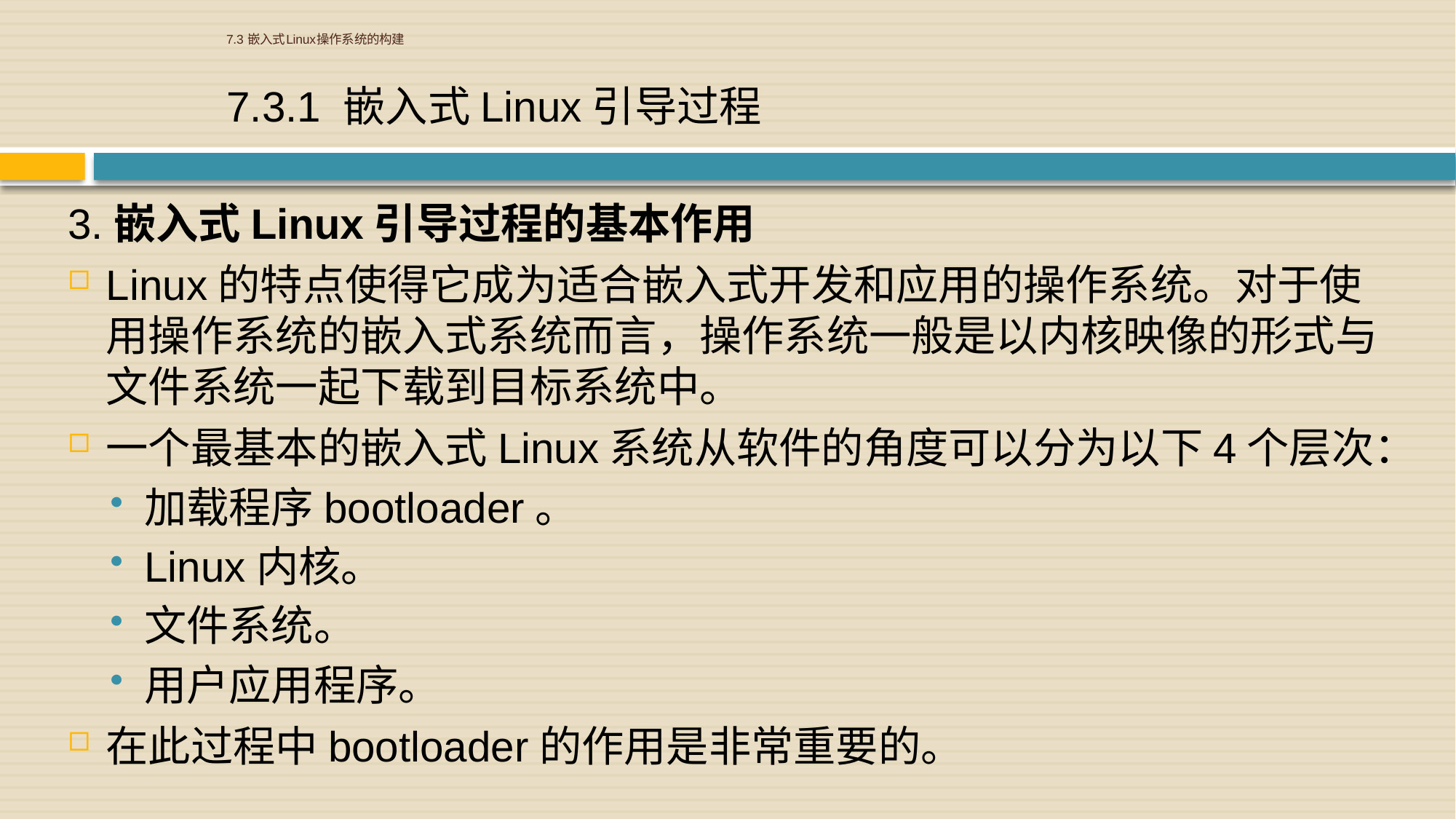

# 7.3 嵌入式Linux操作系统的构建
7.3.1 嵌入式Linux引导过程
3.嵌入式Linux引导过程的基本作用
Linux的特点使得它成为适合嵌入式开发和应用的操作系统。对于使用操作系统的嵌入式系统而言，操作系统一般是以内核映像的形式与文件系统一起下载到目标系统中。
一个最基本的嵌入式Linux系统从软件的角度可以分为以下4个层次：
加载程序bootloader。
Linux内核。
文件系统。
用户应用程序。
在此过程中bootloader的作用是非常重要的。